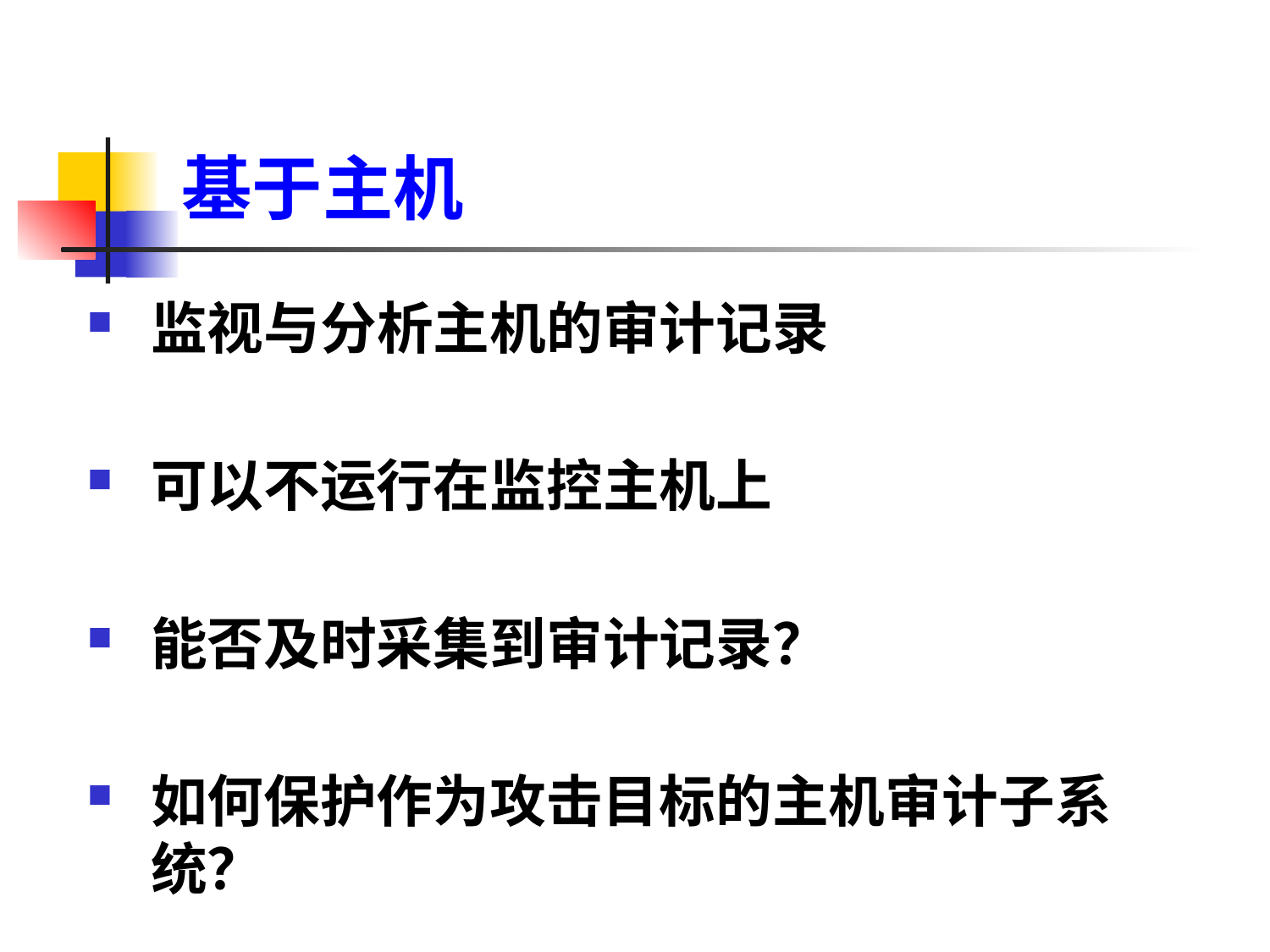

基于主机
监视与分析主机的审计记录

可以不运行在监控主机上

能否及时采集到审计记录？

如何保护作为攻击目标的主机审计子系统？